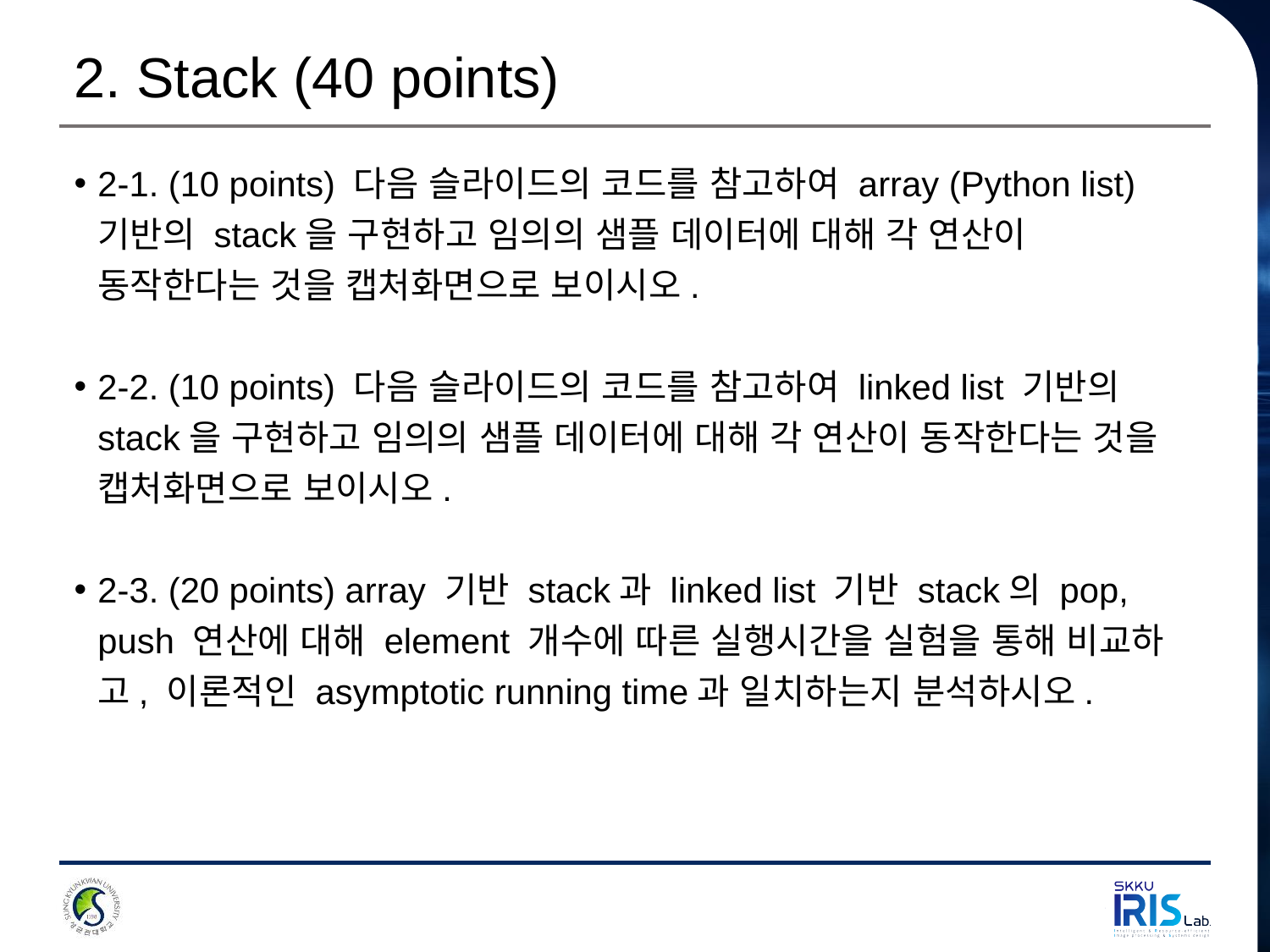

# 2. Stack (40 points)
2-1. (10 points) 다음 슬라이드의 코드를 참고하여 array (Python list) 기반의 stack을 구현하고 임의의 샘플 데이터에 대해 각 연산이 동작한다는 것을 캡처화면으로 보이시오.

2-2. (10 points) 다음 슬라이드의 코드를 참고하여 linked list 기반의 stack을 구현하고 임의의 샘플 데이터에 대해 각 연산이 동작한다는 것을 캡처화면으로 보이시오.

2-3. (20 points) array 기반 stack과 linked list 기반 stack의 pop, push 연산에 대해 element 개수에 따른 실행시간을 실험을 통해 비교하고, 이론적인 asymptotic running time과 일치하는지 분석하시오.